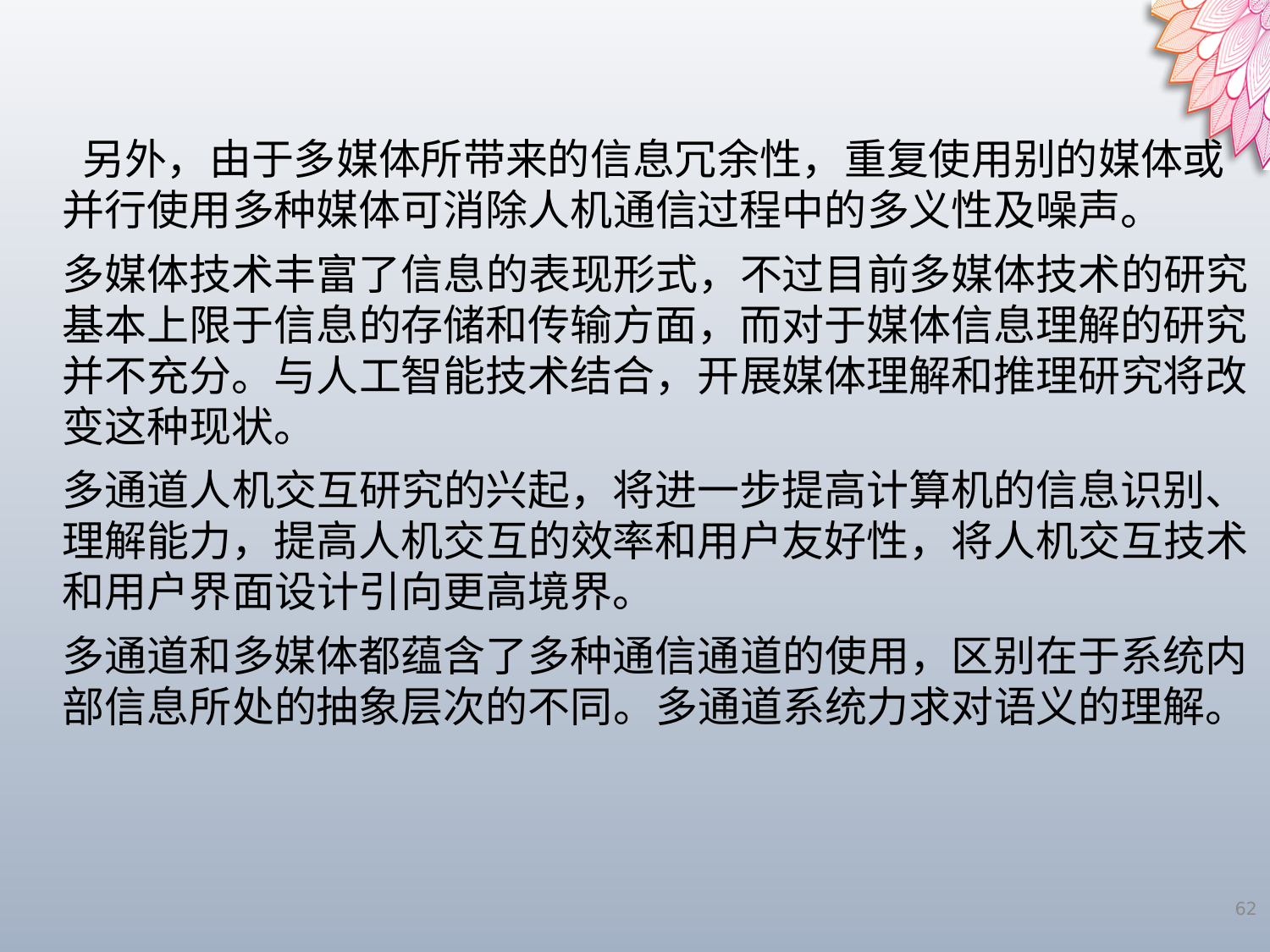

另外，由于多媒体所带来的信息冗余性，重复使用别的媒体或并行使用多种媒体可消除人机通信过程中的多义性及噪声。
多媒体技术丰富了信息的表现形式，不过目前多媒体技术的研究基本上限于信息的存储和传输方面，而对于媒体信息理解的研究并不充分。与人工智能技术结合，开展媒体理解和推理研究将改变这种现状。
多通道人机交互研究的兴起，将进一步提高计算机的信息识别、理解能力，提高人机交互的效率和用户友好性，将人机交互技术和用户界面设计引向更高境界。
多通道和多媒体都蕴含了多种通信通道的使用，区别在于系统内部信息所处的抽象层次的不同。多通道系统力求对语义的理解。
62